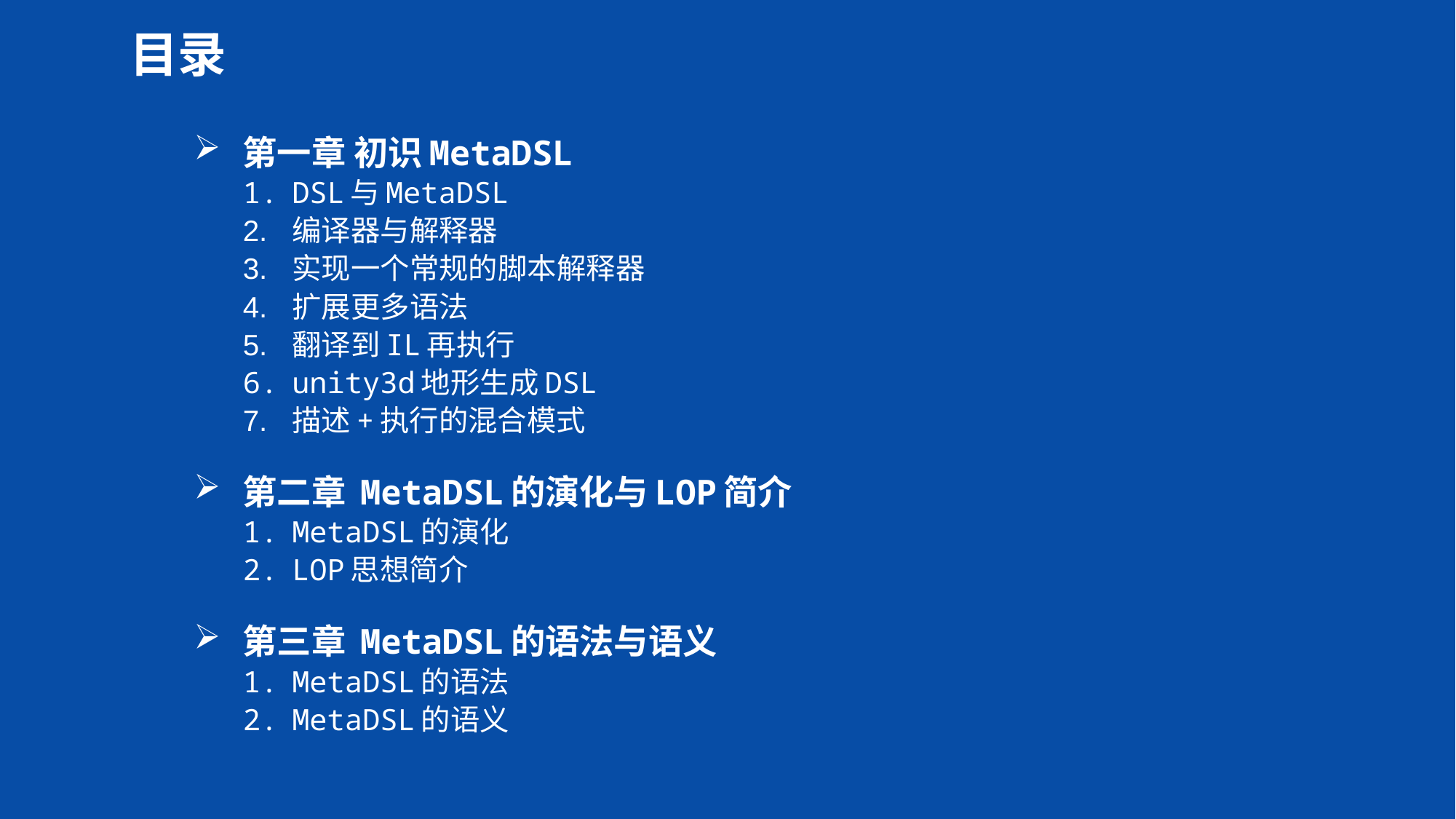

第一章 初识MetaDSL
DSL与MetaDSL
编译器与解释器
实现一个常规的脚本解释器
扩展更多语法
翻译到IL再执行
unity3d地形生成DSL
描述+执行的混合模式
第二章 MetaDSL的演化与LOP简介
MetaDSL的演化
LOP思想简介
第三章 MetaDSL的语法与语义
MetaDSL的语法
MetaDSL的语义